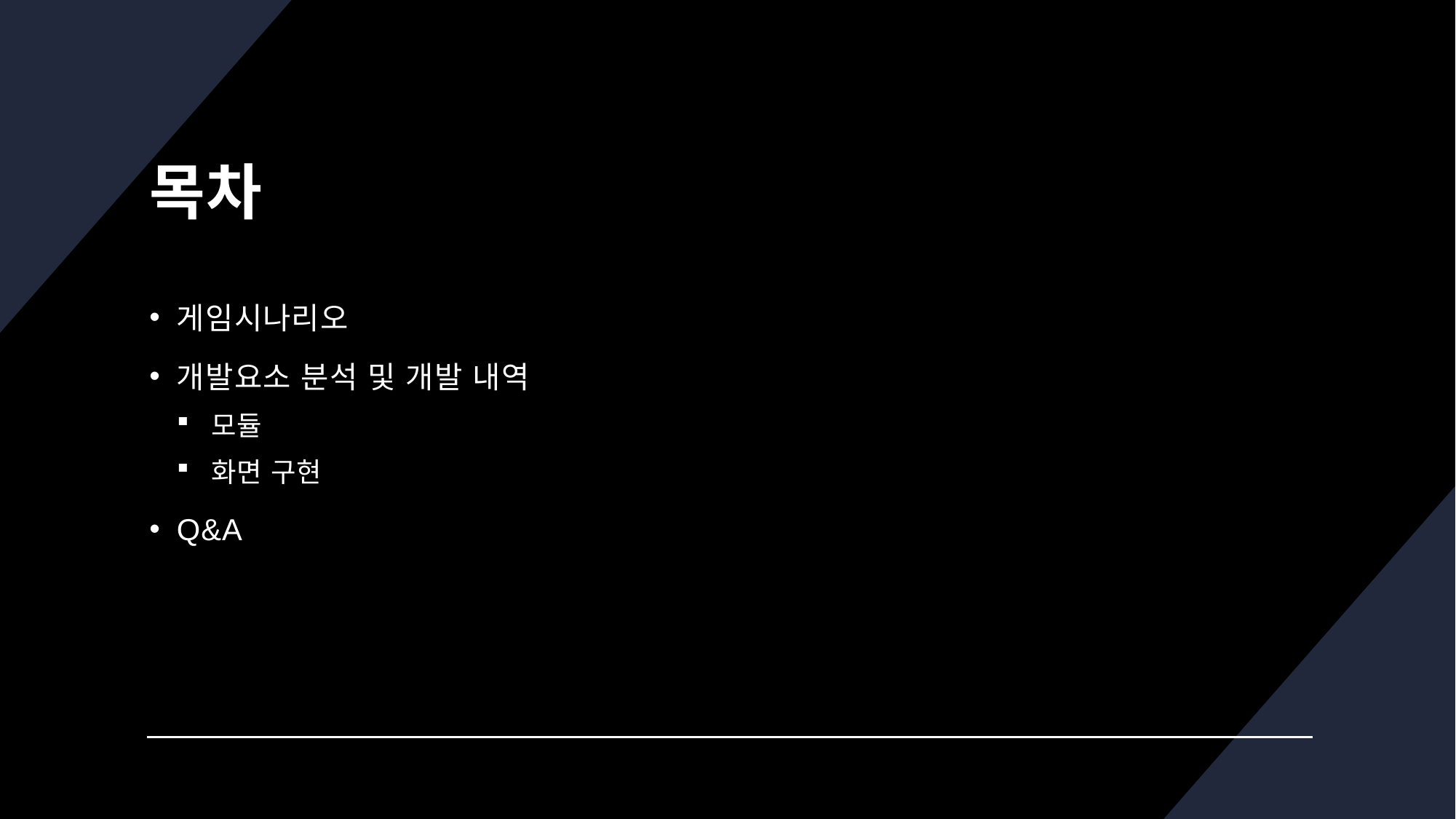

# 목차
게임시나리오
개발요소 분석 및 개발 내역
모듈
화면 구현
Q&A